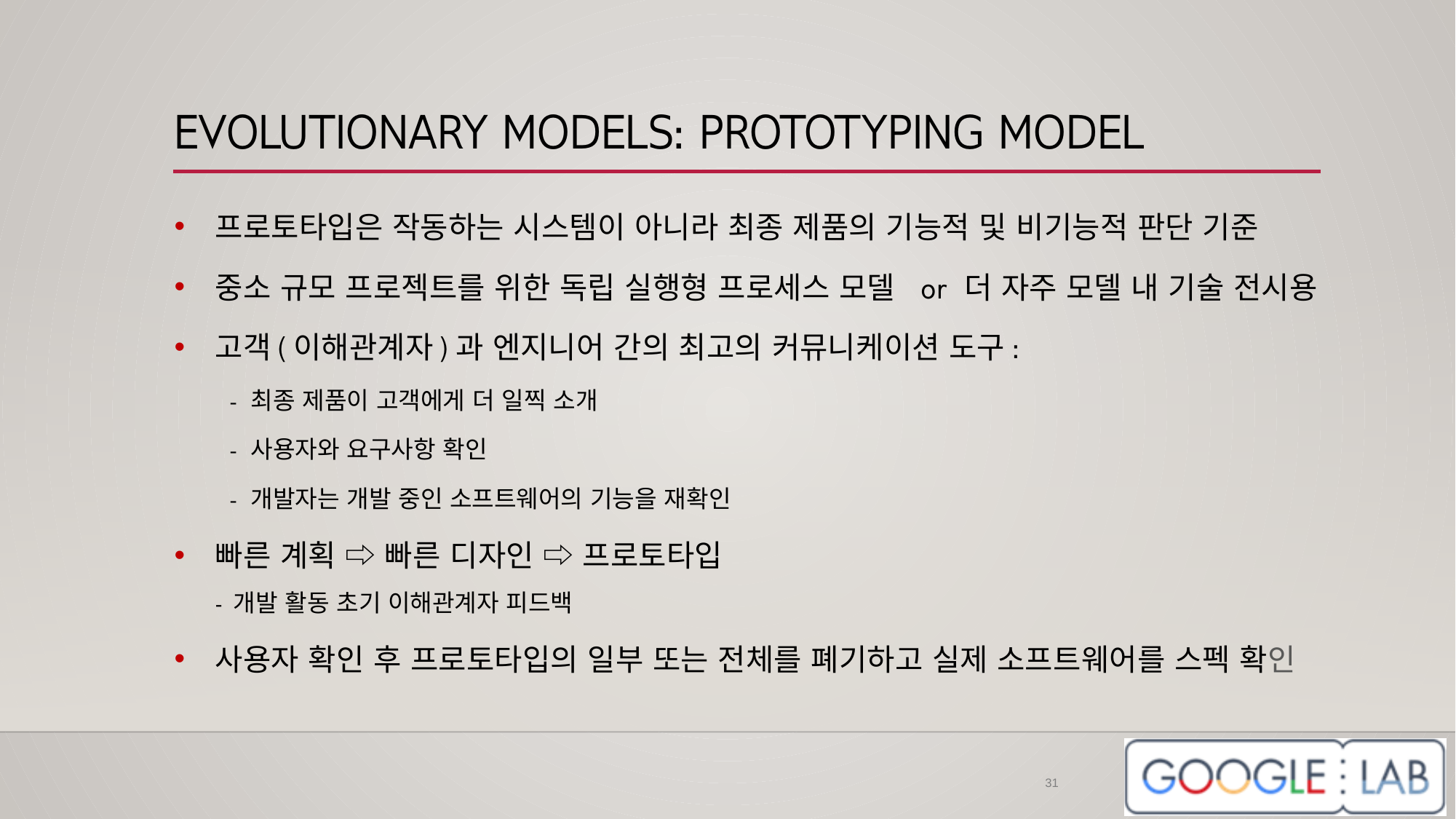

# EVOLUTIONARY MODELS: PROTOTYPING MODEL
프로토타입은 작동하는 시스템이 아니라 최종 제품의 기능적 및 비기능적 판단 기준
중소 규모 프로젝트를 위한 독립 실행형 프로세스 모델  or 더 자주 모델 내 기술 전시용
고객(이해관계자)과 엔지니어 간의 최고의 커뮤니케이션 도구:
- 최종 제품이 고객에게 더 일찍 소개
- 사용자와 요구사항 확인
- 개발자는 개발 중인 소프트웨어의 기능을 재확인
빠른 계획 ⇨ 빠른 디자인 ⇨ 프로토타입
- 개발 활동 초기 이해관계자 피드백
사용자 확인 후 프로토타입의 일부 또는 전체를 폐기하고 실제 소프트웨어를 스펙 확인
31